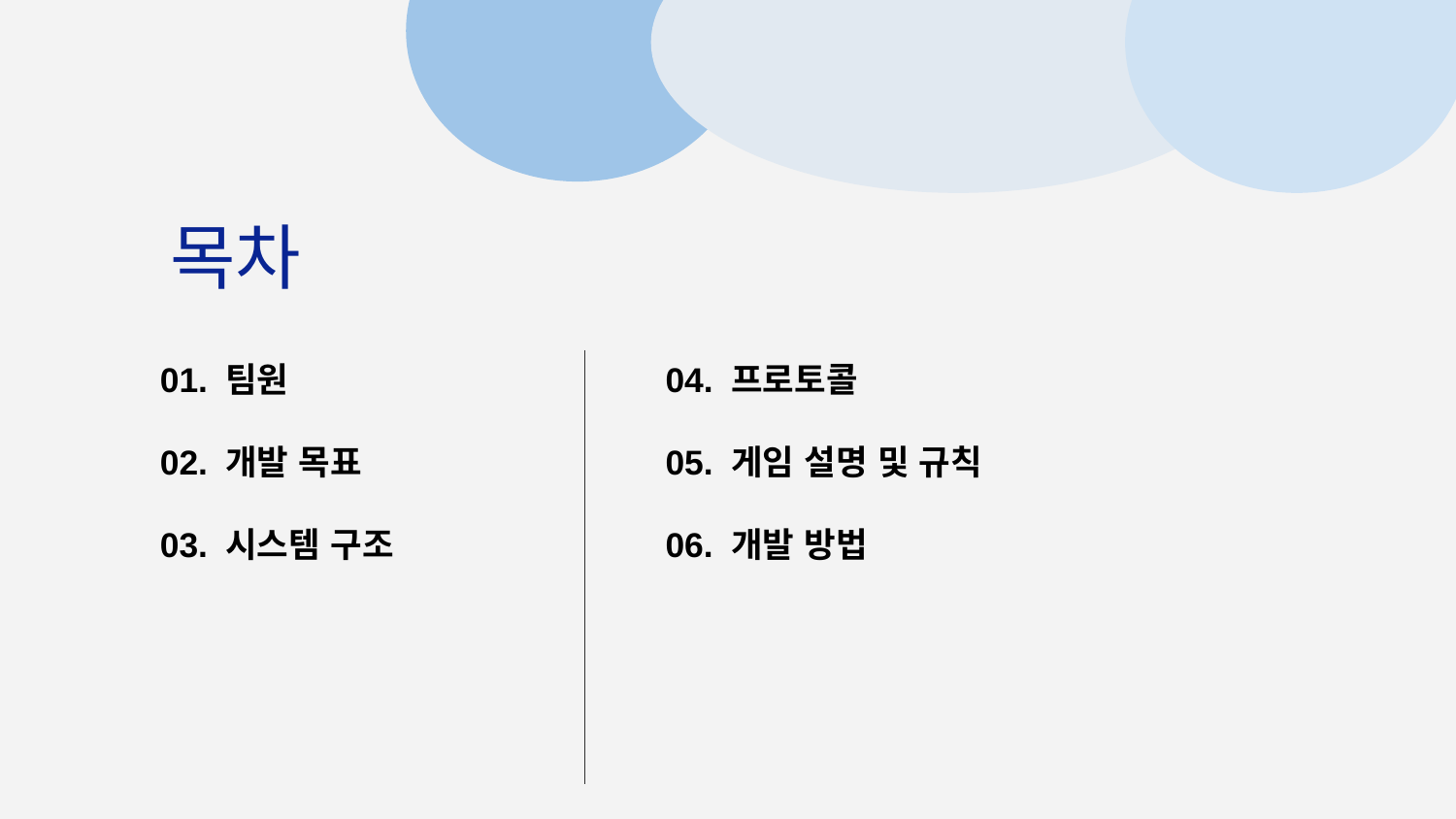

# 목차
01. 팀원

02. 개발 목표

03. 시스템 구조

04. 프로토콜

05. 게임 설명 및 규칙

06. 개발 방법